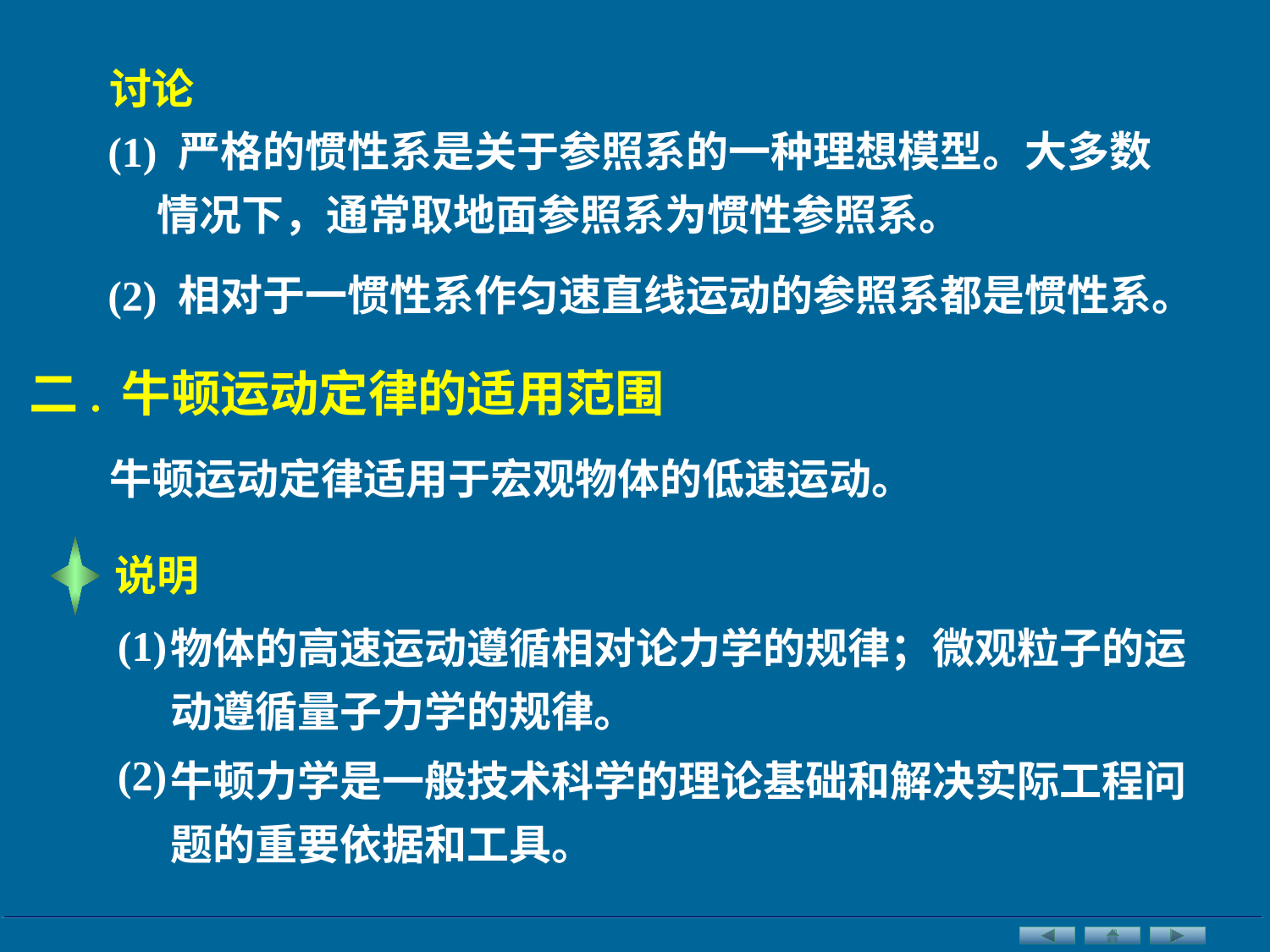

讨论
(1) 严格的惯性系是关于参照系的一种理想模型。大多数情况下，通常取地面参照系为惯性参照系。
(2) 相对于一惯性系作匀速直线运动的参照系都是惯性系。
二. 牛顿运动定律的适用范围
牛顿运动定律适用于宏观物体的低速运动。

说明
物体的高速运动遵循相对论力学的规律；微观粒子的运动遵循量子力学的规律。
(1)
牛顿力学是一般技术科学的理论基础和解决实际工程问题的重要依据和工具。
(2)